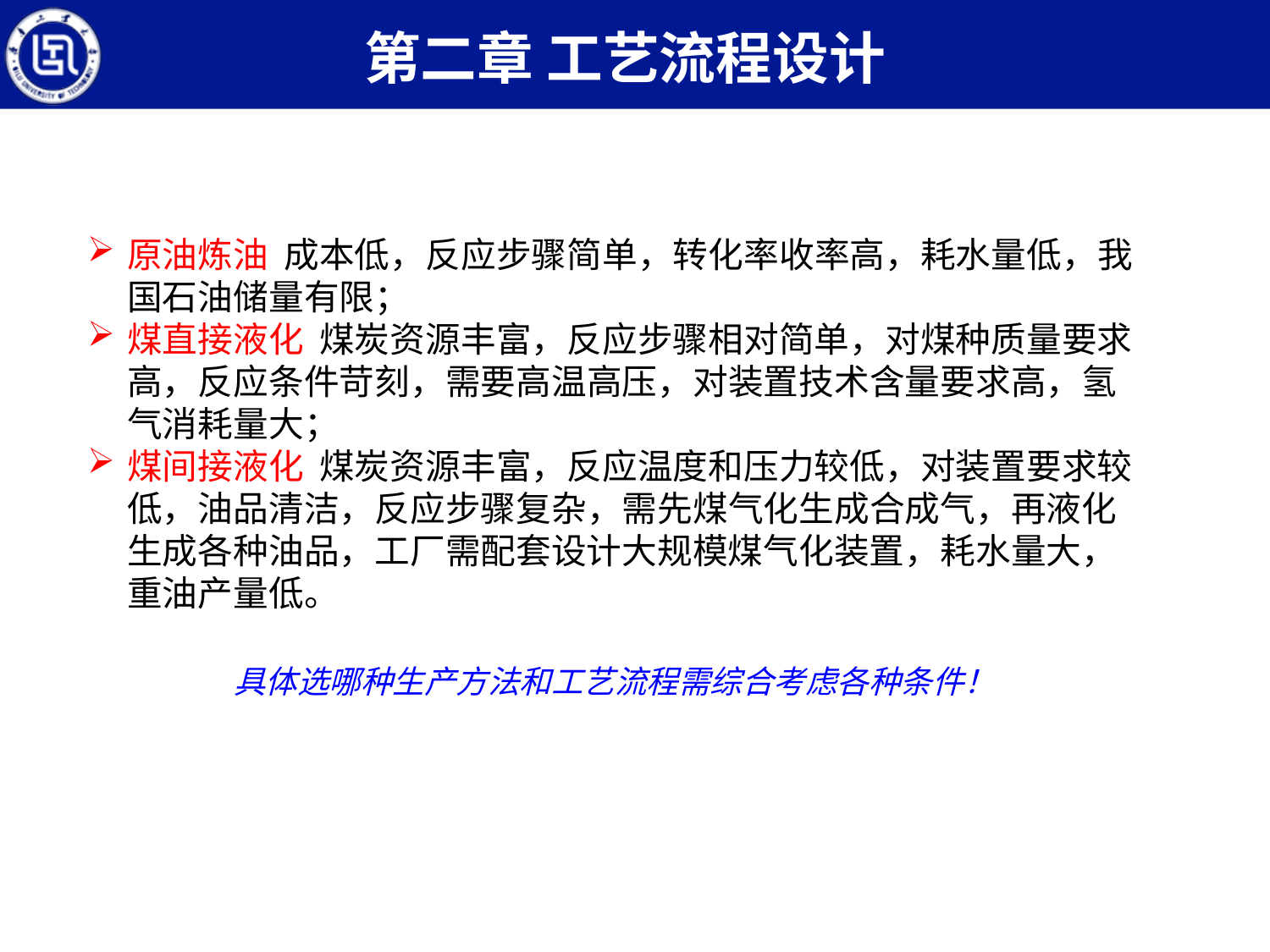

第二章 工艺流程设计
原油炼油  成本低，反应步骤简单，转化率收率高，耗水量低，我国石油储量有限；
煤直接液化  煤炭资源丰富，反应步骤相对简单，对煤种质量要求高，反应条件苛刻，需要高温高压，对装置技术含量要求高，氢气消耗量大；
煤间接液化  煤炭资源丰富，反应温度和压力较低，对装置要求较低，油品清洁，反应步骤复杂，需先煤气化生成合成气，再液化生成各种油品，工厂需配套设计大规模煤气化装置，耗水量大，重油产量低。
具体选哪种生产方法和工艺流程需综合考虑各种条件！